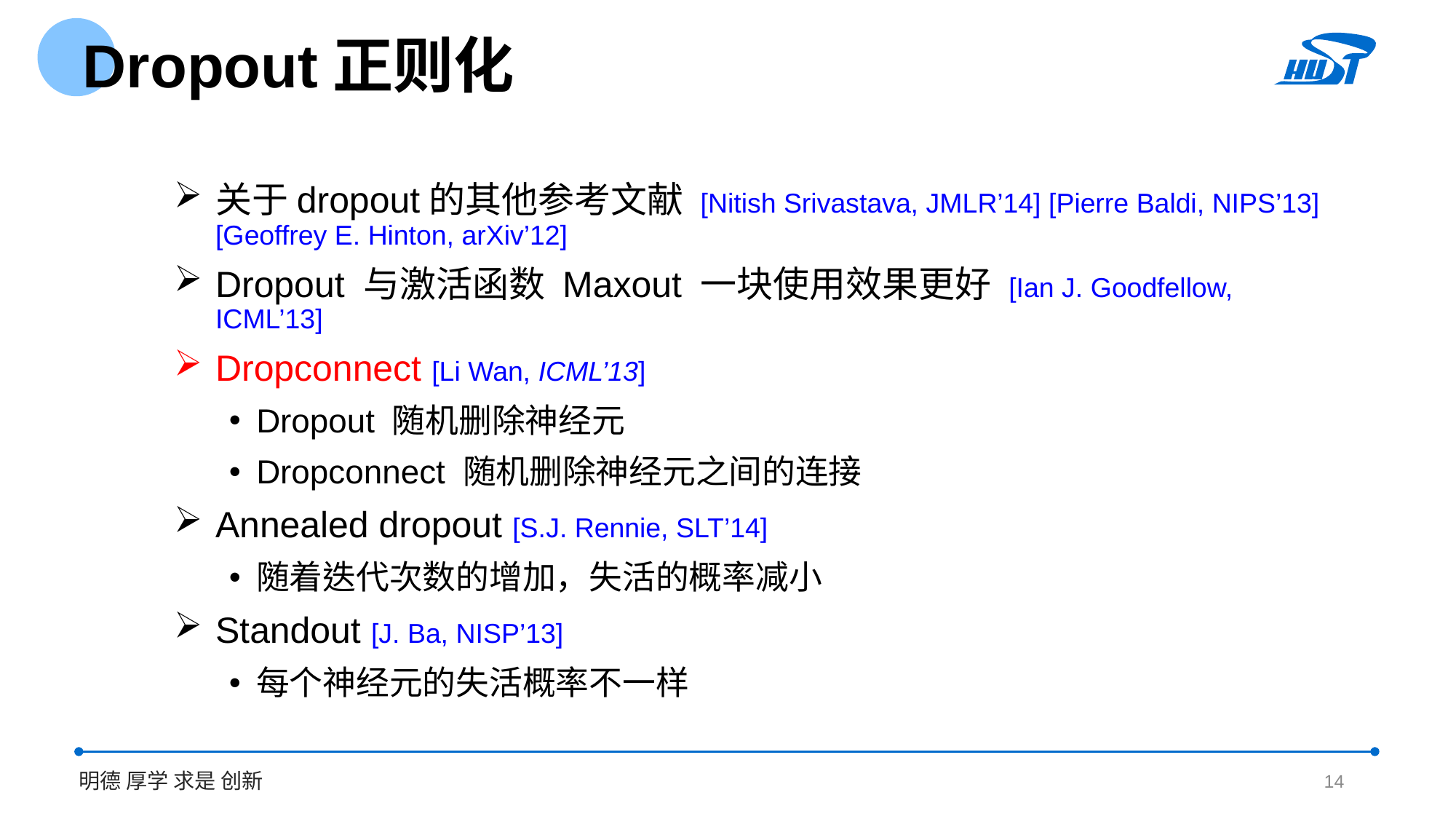

Dropout正则化
关于dropout的其他参考文献 [Nitish Srivastava, JMLR’14] [Pierre Baldi, NIPS’13][Geoffrey E. Hinton, arXiv’12]
Dropout 与激活函数 Maxout 一块使用效果更好 [Ian J. Goodfellow, ICML’13]
Dropconnect [Li Wan, ICML’13]
Dropout 随机删除神经元
Dropconnect 随机删除神经元之间的连接
Annealed dropout [S.J. Rennie, SLT’14]
随着迭代次数的增加，失活的概率减小
Standout [J. Ba, NISP’13]
每个神经元的失活概率不一样
14